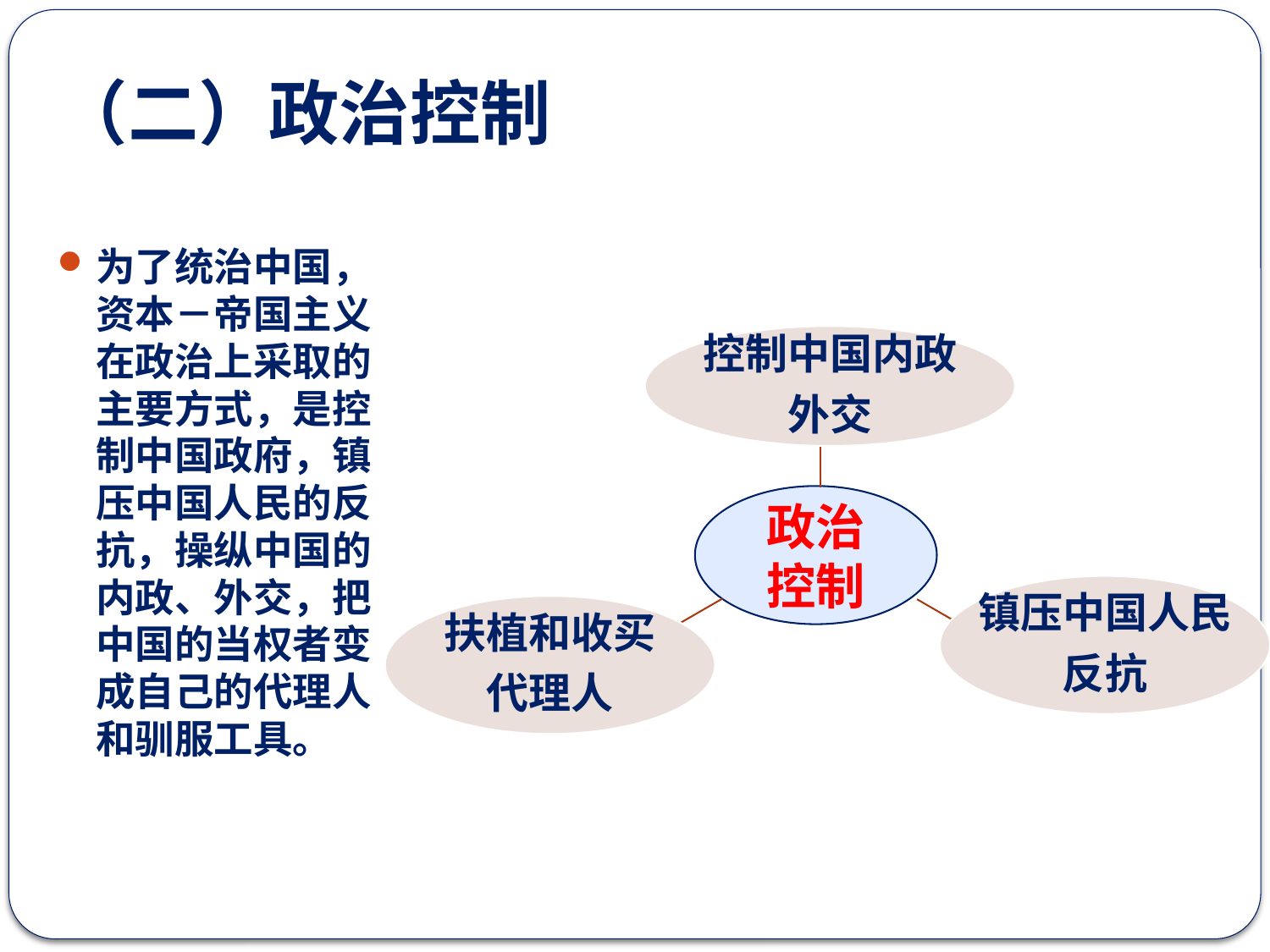

# （二）政治控制
为了统治中国，资本－帝国主义在政治上采取的主要方式，是控制中国政府，镇压中国人民的反抗，操纵中国的内政、外交，把中国的当权者变成自己的代理人和驯服工具。

控制中国内政
外交

政治
控制
镇压中国人民
反抗
扶植和收买
代理人